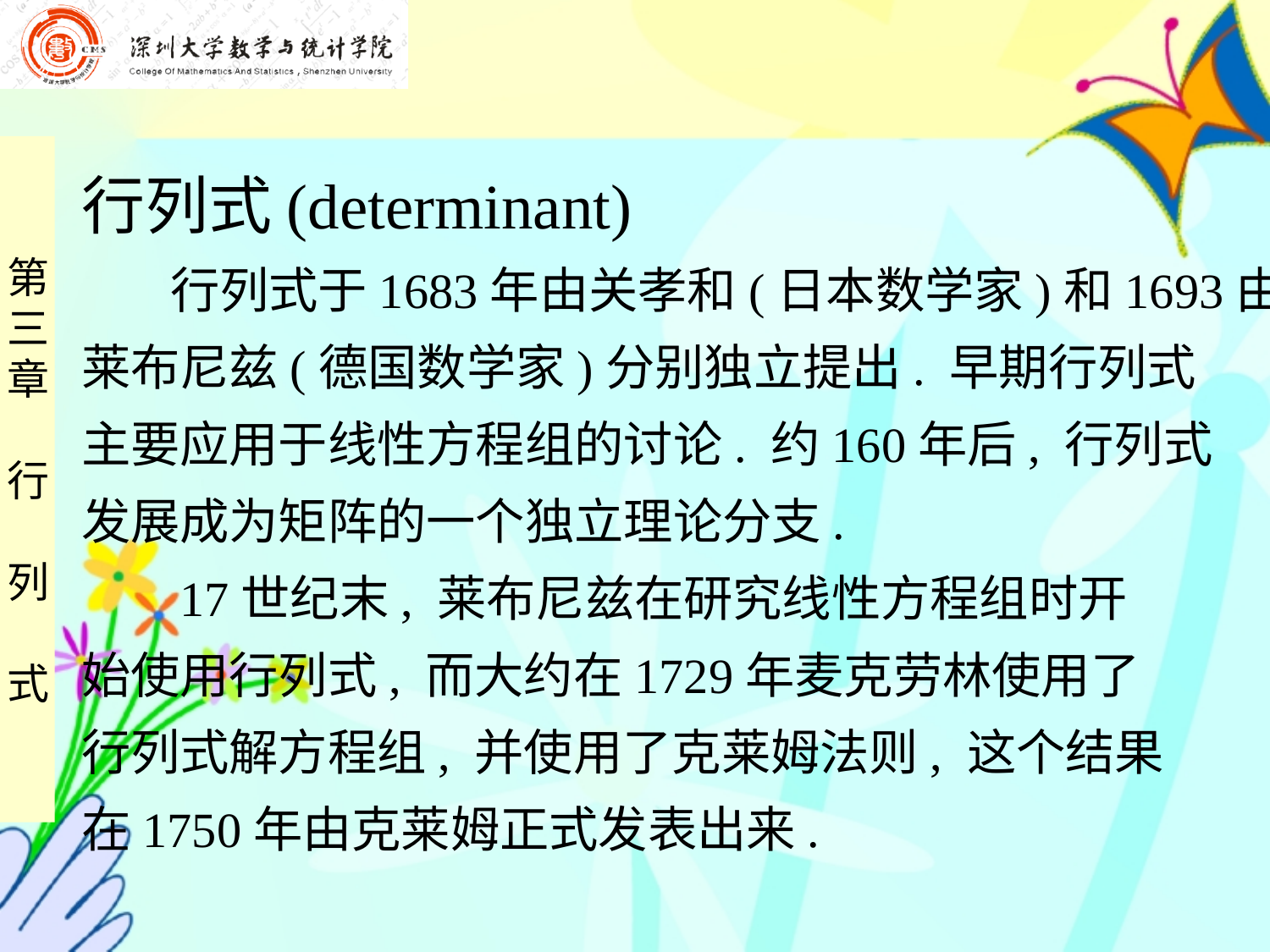

行列式(determinant)
       行列式于1683年由关孝和(日本数学家)和1693由
莱布尼兹(德国数学家)分别独立提出. 早期行列式
主要应用于线性方程组的讨论. 约160年后, 行列式
发展成为矩阵的一个独立理论分支.
        17世纪末, 莱布尼兹在研究线性方程组时开
始使用行列式, 而大约在1729年麦克劳林使用了
行列式解方程组, 并使用了克莱姆法则, 这个结果
在1750年由克莱姆正式发表出来.